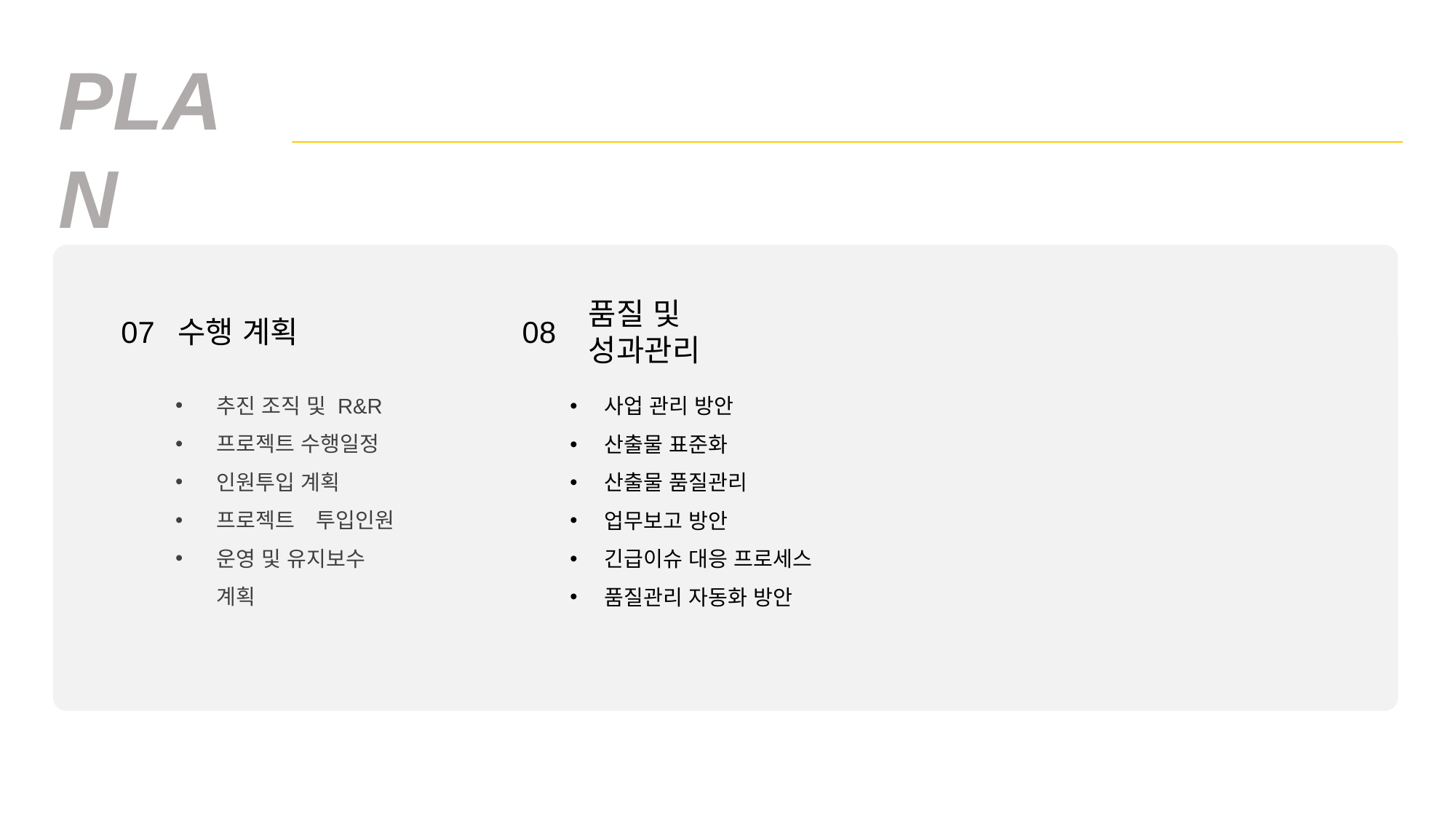

PLAN

수행 계획
품질 및 성과관리
07
08
추진 조직 및 R&R
프로젝트 수행일정
인원투입 계획
프로젝트　투입인원
운영 및 유지보수　계획

사업 관리 방안
산출물 표준화
산출물 품질관리
업무보고 방안
긴급이슈 대응 프로세스
품질관리 자동화 방안